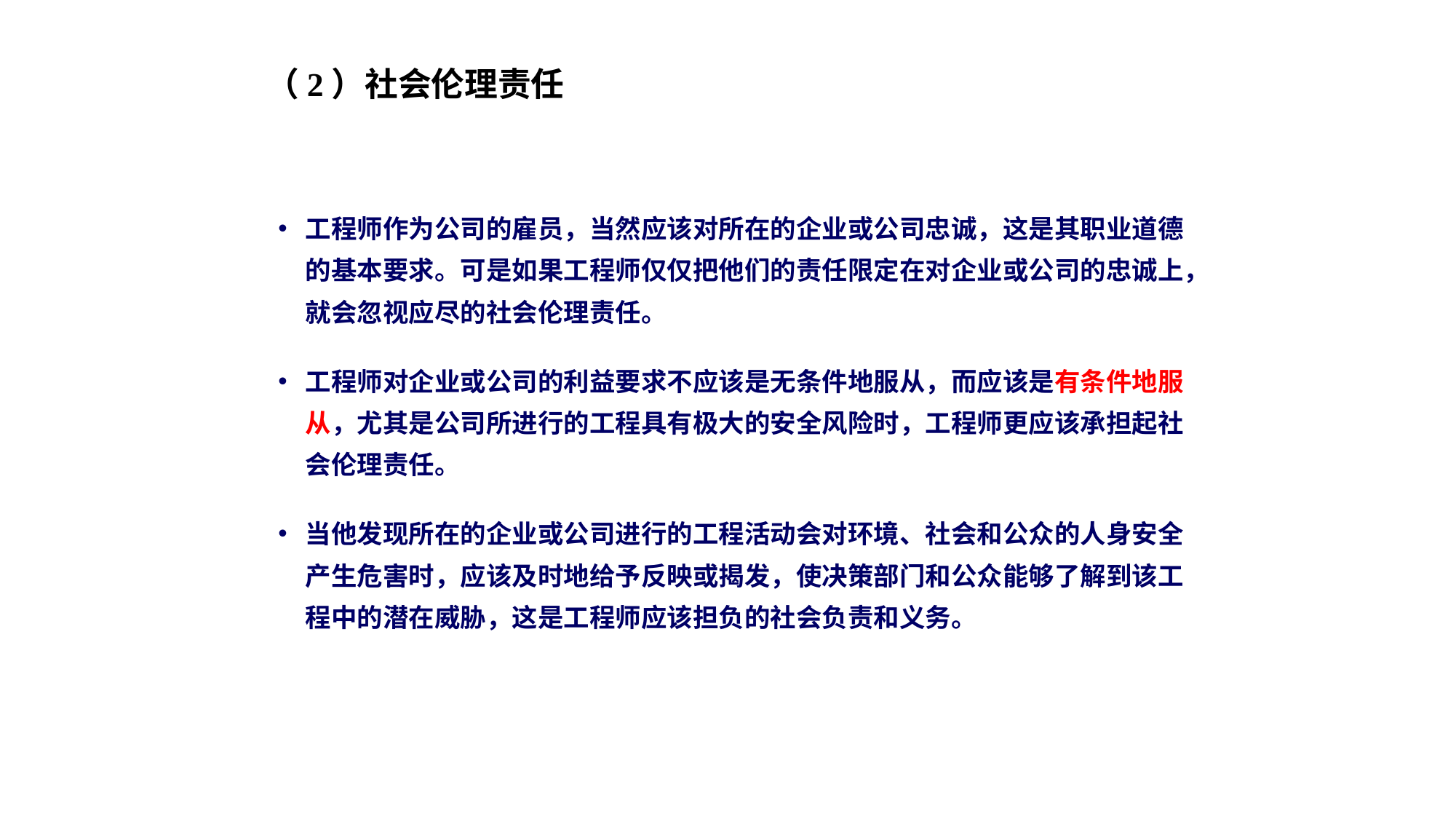

# （2）社会伦理责任
工程师作为公司的雇员，当然应该对所在的企业或公司忠诚，这是其职业道德的基本要求。可是如果工程师仅仅把他们的责任限定在对企业或公司的忠诚上，就会忽视应尽的社会伦理责任。
工程师对企业或公司的利益要求不应该是无条件地服从，而应该是有条件地服从，尤其是公司所进行的工程具有极大的安全风险时，工程师更应该承担起社会伦理责任。
当他发现所在的企业或公司进行的工程活动会对环境、社会和公众的人身安全产生危害时，应该及时地给予反映或揭发，使决策部门和公众能够了解到该工程中的潜在威胁，这是工程师应该担负的社会负责和义务。